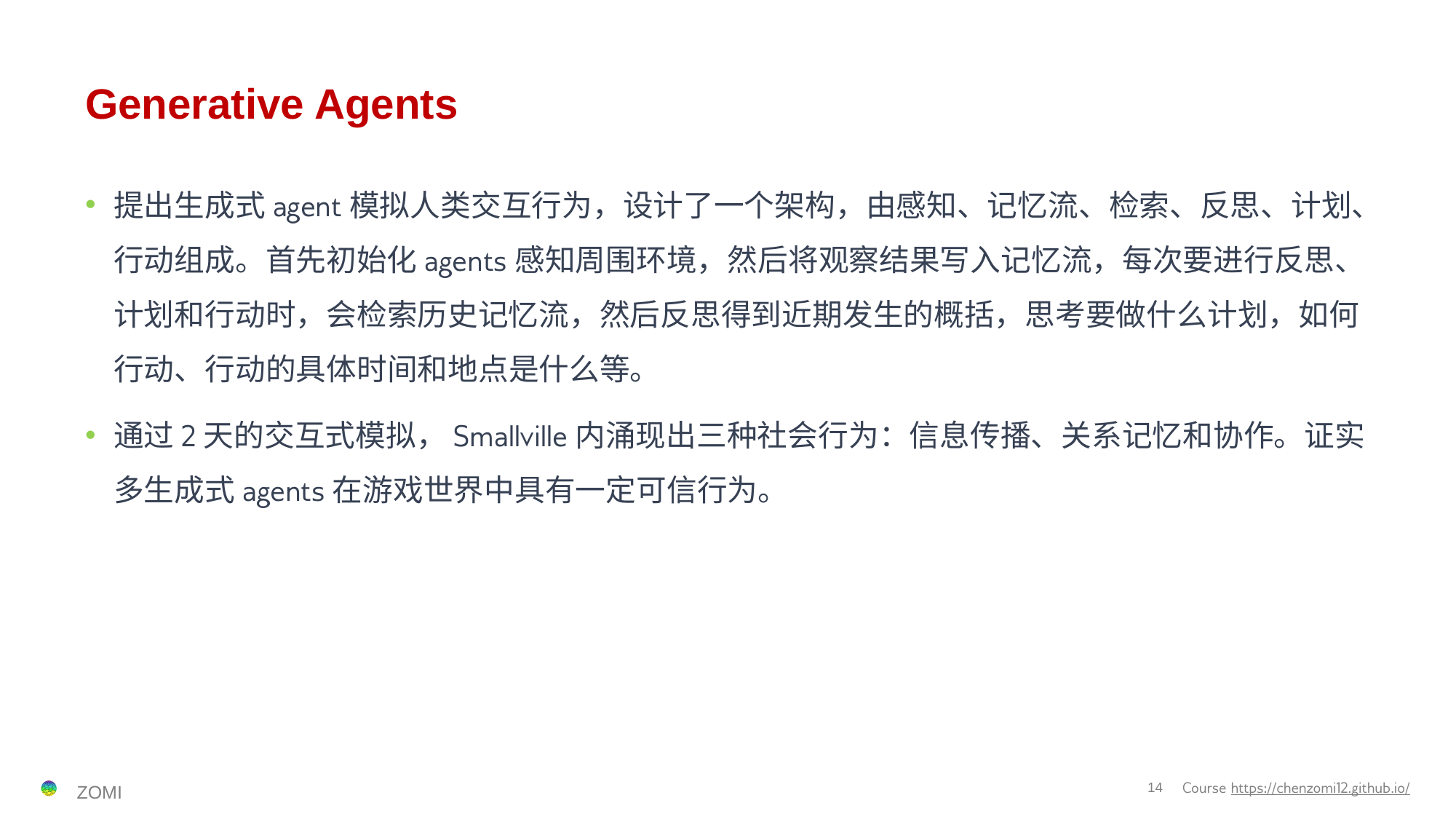

# Generative Agents
提出生成式agent模拟人类交互行为，设计了一个架构，由感知、记忆流、检索、反思、计划、行动组成。首先初始化agents感知周围环境，然后将观察结果写入记忆流，每次要进行反思、计划和行动时，会检索历史记忆流，然后反思得到近期发生的概括，思考要做什么计划，如何行动、行动的具体时间和地点是什么等。
通过2天的交互式模拟，Smallville内涌现出三种社会行为：信息传播、关系记忆和协作。证实多生成式agents在游戏世界中具有一定可信行为。